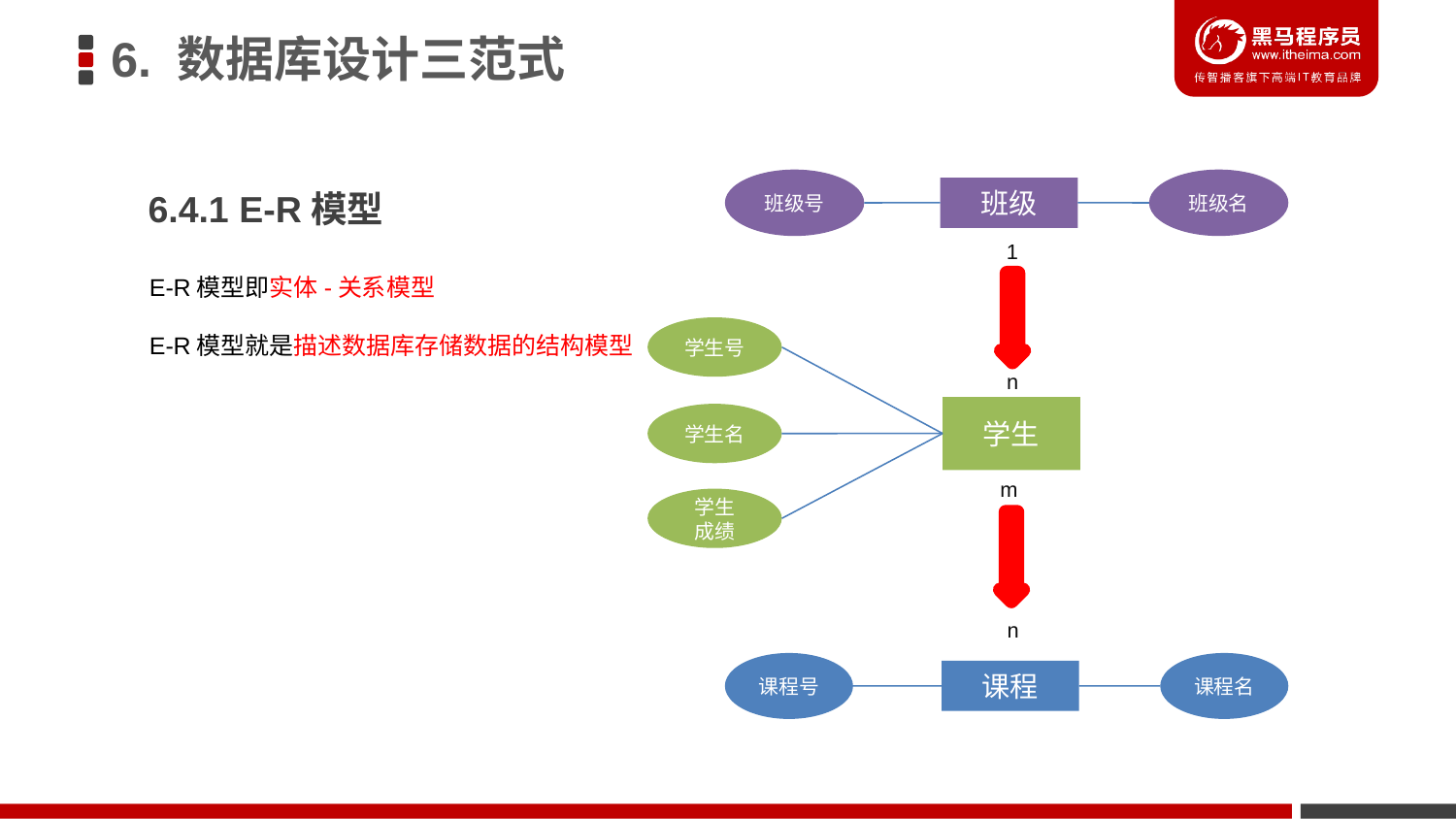

6. 数据库设计三范式
6.4.1 E-R模型
班级号
班级名
班级
1
E-R模型即实体-关系模型

E-R模型就是描述数据库存储数据的结构模型

学生号
n
学生
学生名
m
学生
成绩

n
课程号
课程名
课程